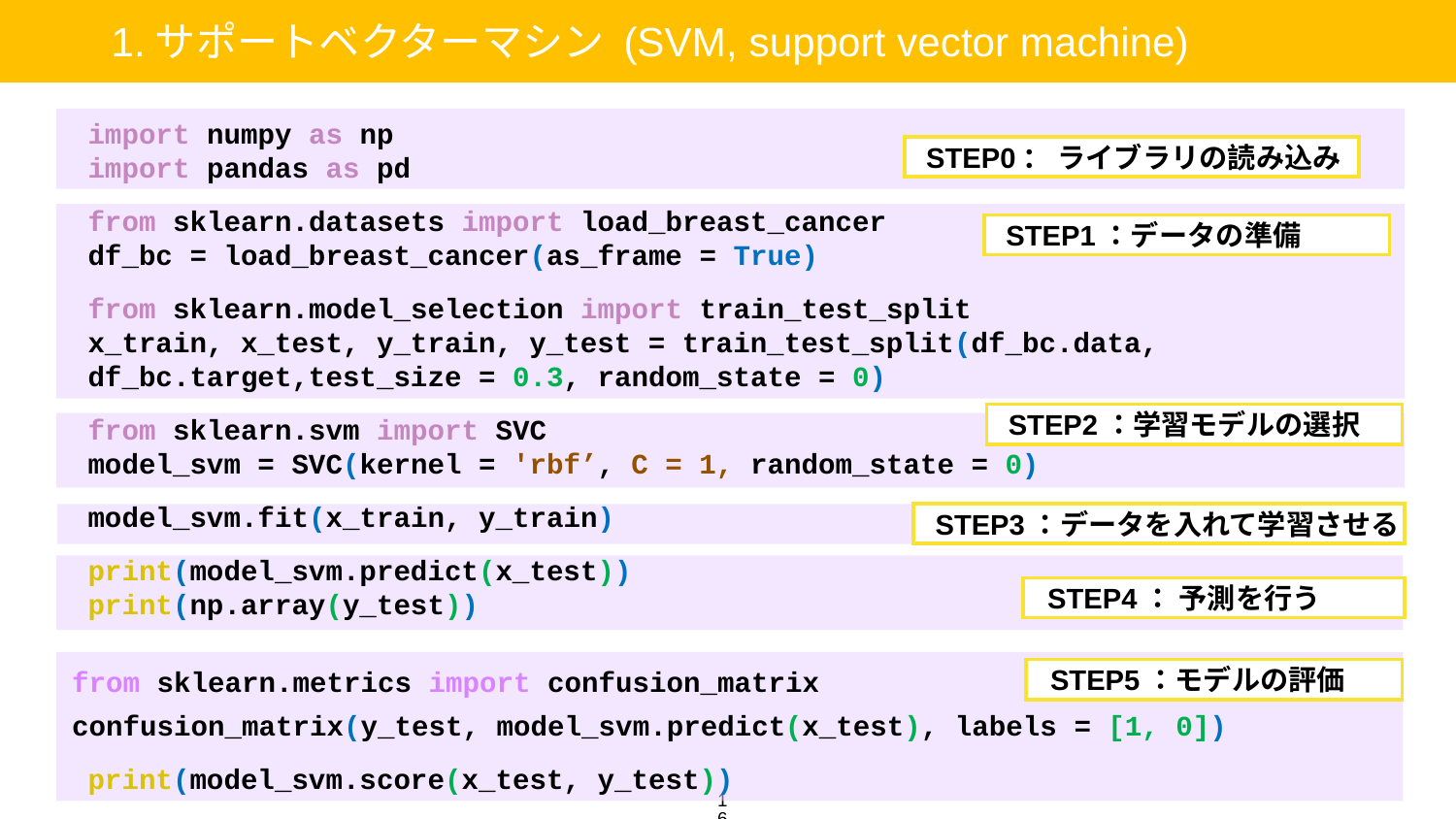

1.サポートベクターマシン (SVM, support vector machine)

import numpy as np
import pandas as pd

from sklearn.datasets import load_breast_cancer
df_bc = load_breast_cancer(as_frame = True)

from sklearn.model_selection import train_test_split
x_train, x_test, y_train, y_test = train_test_split(df_bc.data, df_bc.target,test_size = 0.3, random_state = 0)

from sklearn.svm import SVC
model_svm = SVC(kernel = 'rbf’, C = 1, random_state = 0)

model_svm.fit(x_train, y_train)

print(model_svm.predict(x_test))
print(np.array(y_test))

from sklearn.metrics import confusion_matrix
confusion_matrix(y_test, model_svm.predict(x_test), labels = [1, 0])

print(model_svm.score(x_test, y_test))

STEP0： ライブラリの読み込み

STEP1：データの準備
STEP2：学習モデルの選択

STEP3：データを入れて学習させる

STEP4： 予測を行う

STEP5：モデルの評価
16